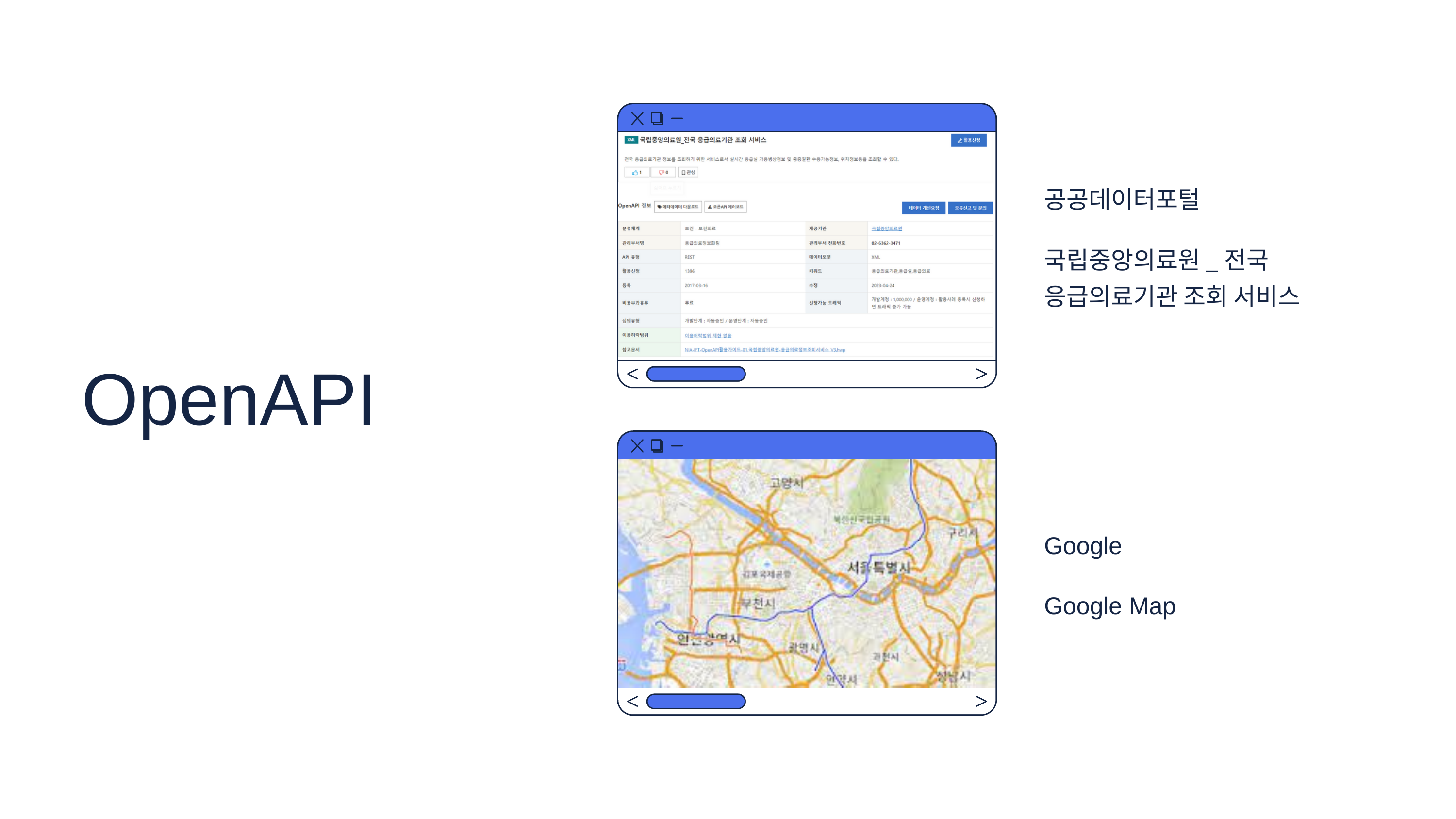

공공데이터포털
국립중앙의료원_전국 응급의료기관 조회 서비스
OpenAPI

Google
Google Map